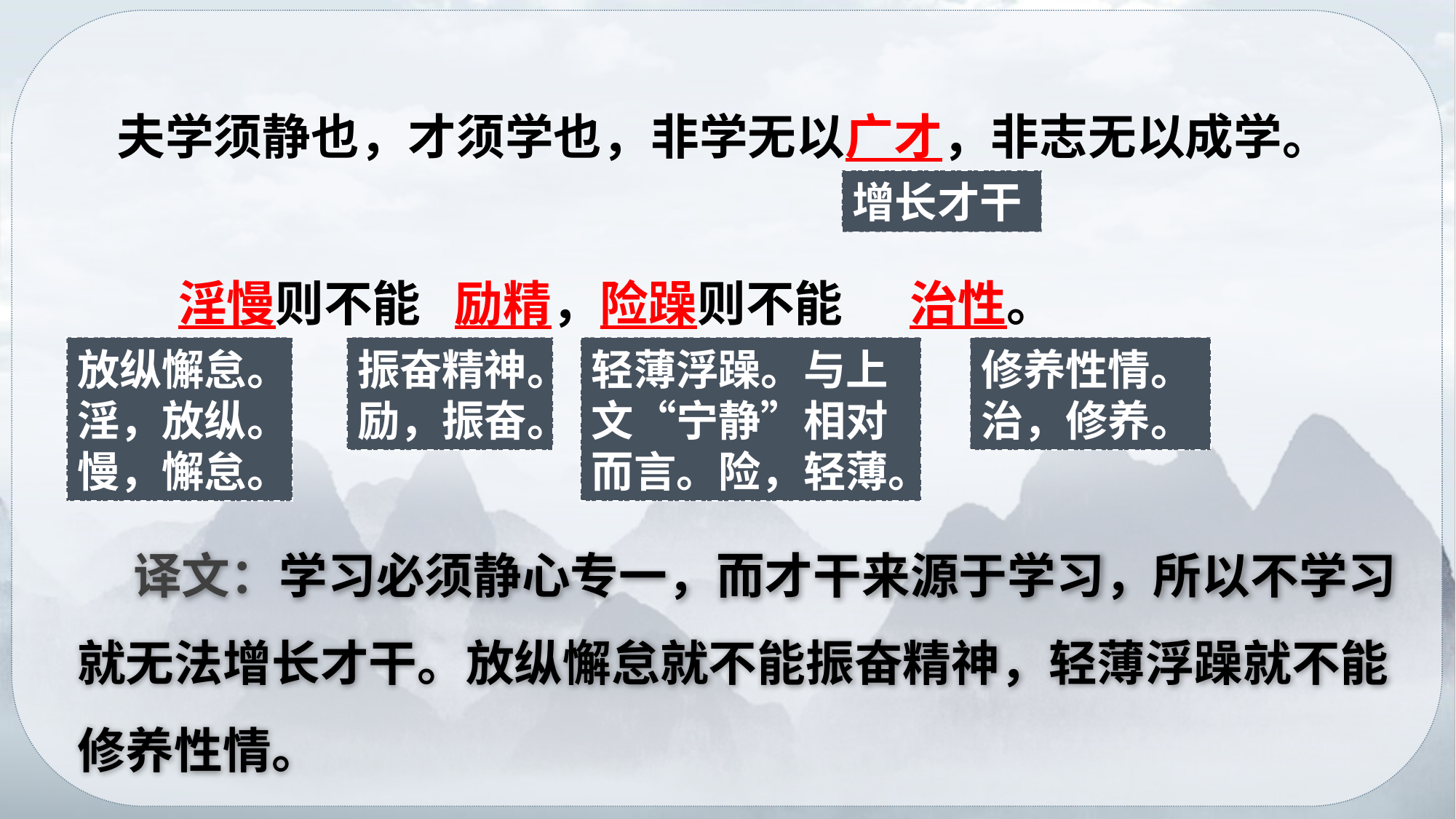

夫学须静也，才须学也，非学无以广才，非志无以成学。
增长才干
淫慢则不能   励精，险躁则不能      治性。
放纵懈怠。淫，放纵。慢，懈怠。
振奋精神。励，振奋。
轻薄浮躁。与上文“宁静”相对而言。险，轻薄。
修养性情。治，修养。
    译文：学习必须静心专一，而才干来源于学习，所以不学习就无法增长才干。放纵懈怠就不能振奋精神，轻薄浮躁就不能修养性情。